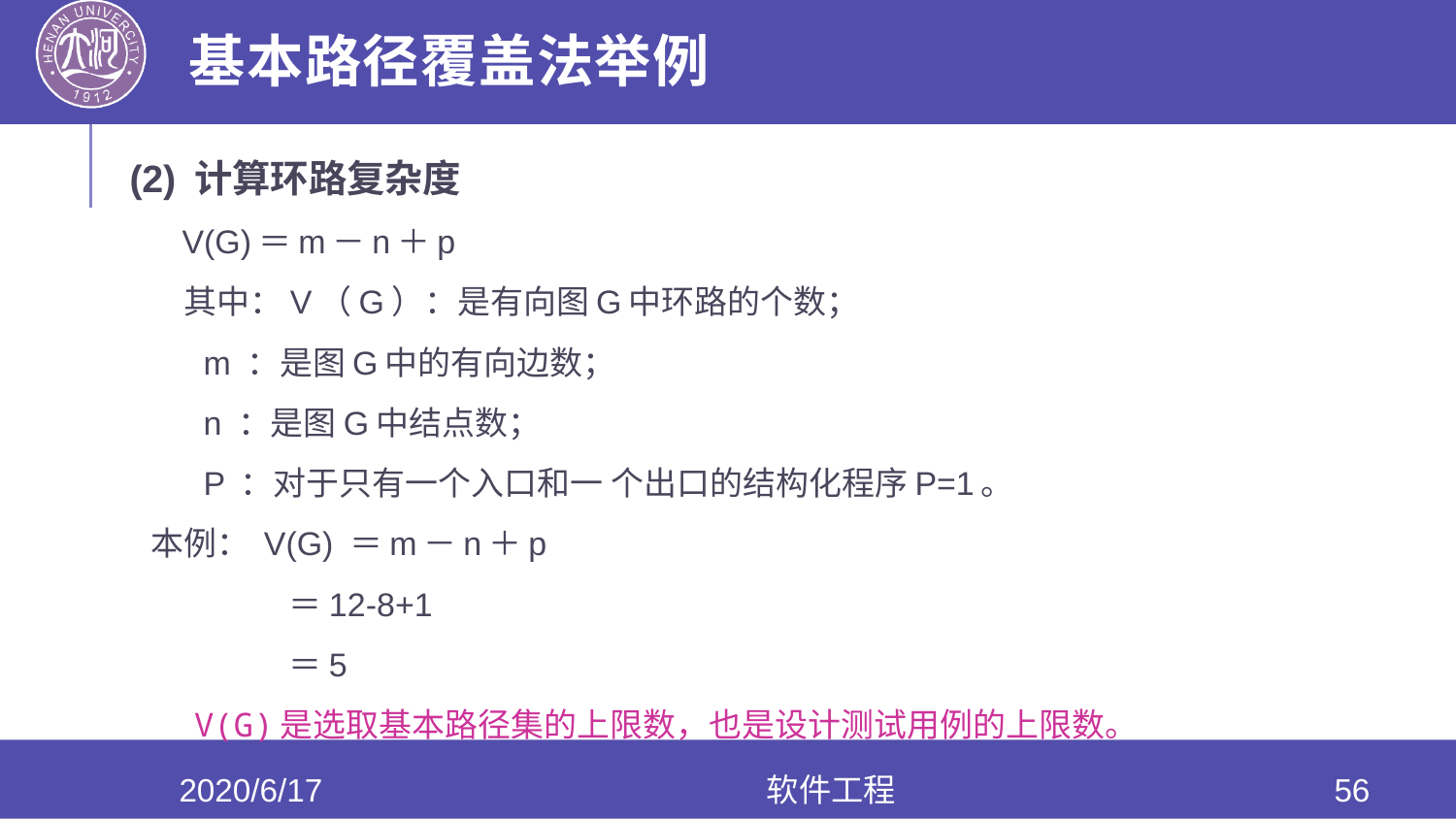

# 基本路径覆盖法举例
(2) 计算环路复杂度
      V(G)＝m－n＋p
　   其中：V（G）：是有向图G中环路的个数；
        m ：是图G中的有向边数；
        n ：是图G中结点数；
        P ：对于只有一个入口和一 个出口的结构化程序P=1。
  本例： V(G) ＝m－n＋p
                     ＝12-8+1
                     ＝5
       V(G)是选取基本路径集的上限数，也是设计测试用例的上限数。
2020/6/17
软件工程
56